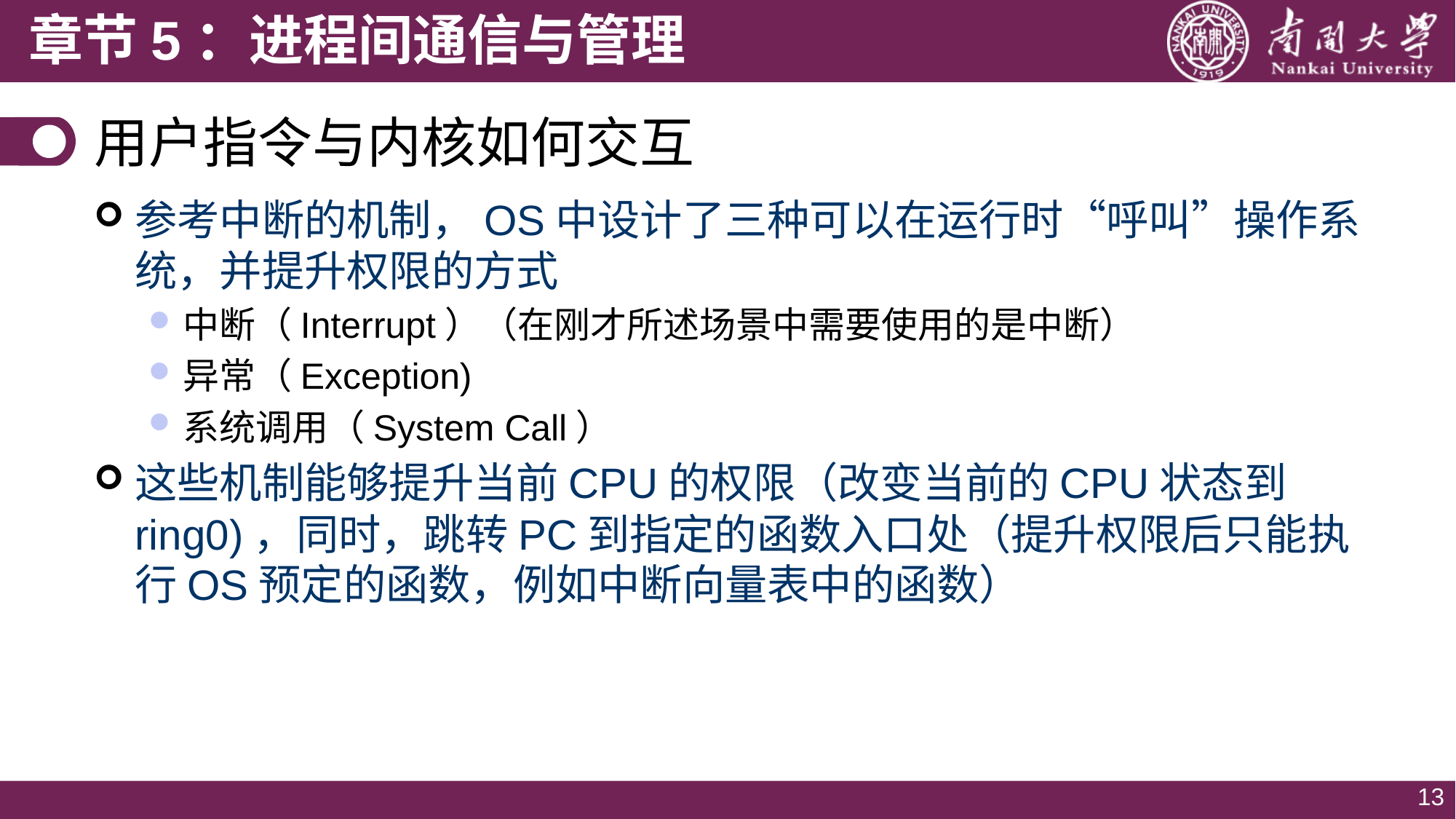

# 用户指令与内核如何交互
参考中断的机制，OS中设计了三种可以在运行时“呼叫”操作系统，并提升权限的方式
中断（Interrupt）（在刚才所述场景中需要使用的是中断）
异常（Exception)
系统调用（System Call）
这些机制能够提升当前CPU的权限（改变当前的CPU状态到ring0)，同时，跳转PC到指定的函数入口处（提升权限后只能执行OS预定的函数，例如中断向量表中的函数）
13